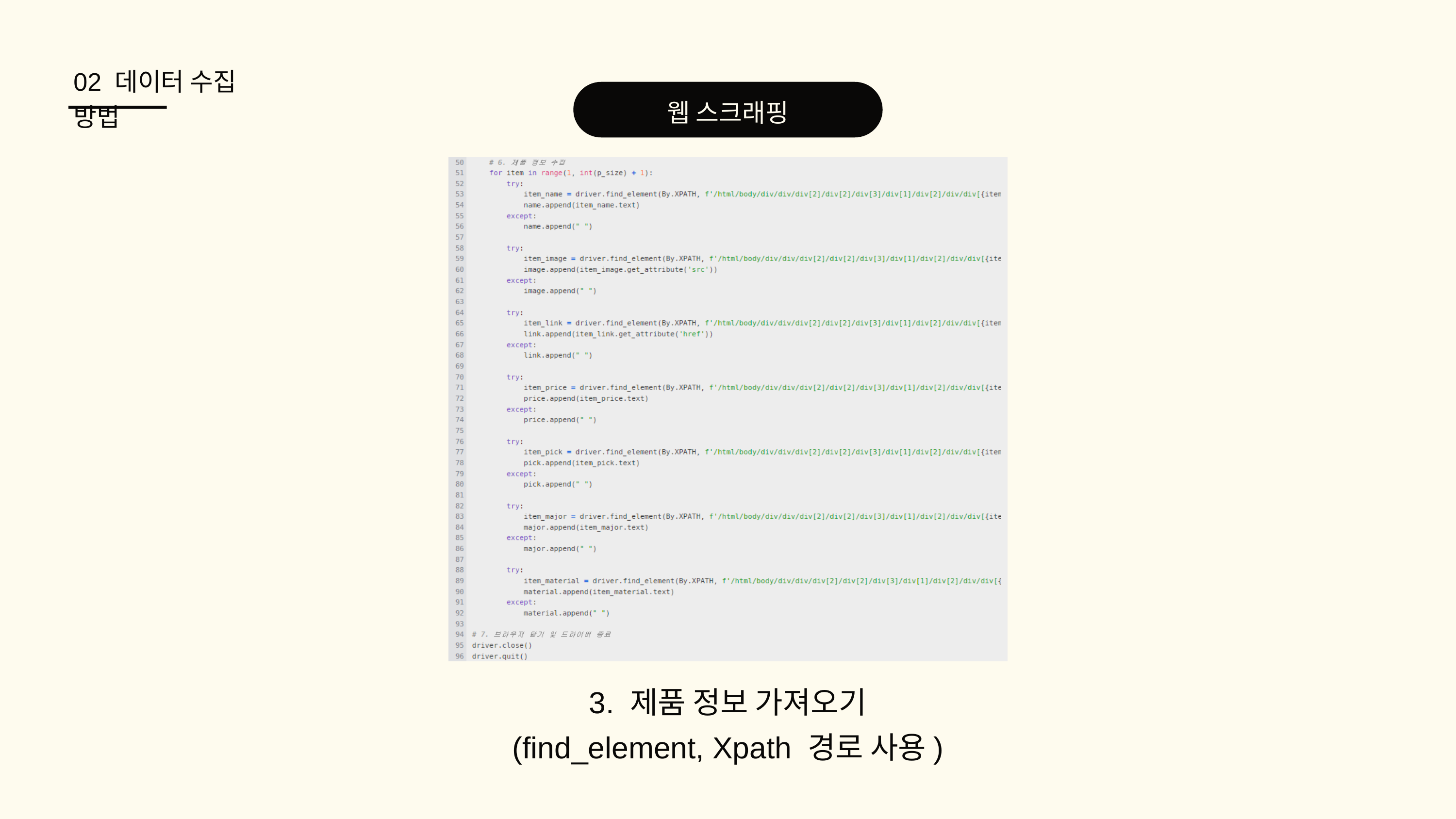

02 데이터 수집 방법

웹 스크래핑

3. 제품 정보 가져오기
(find_element, Xpath 경로 사용)